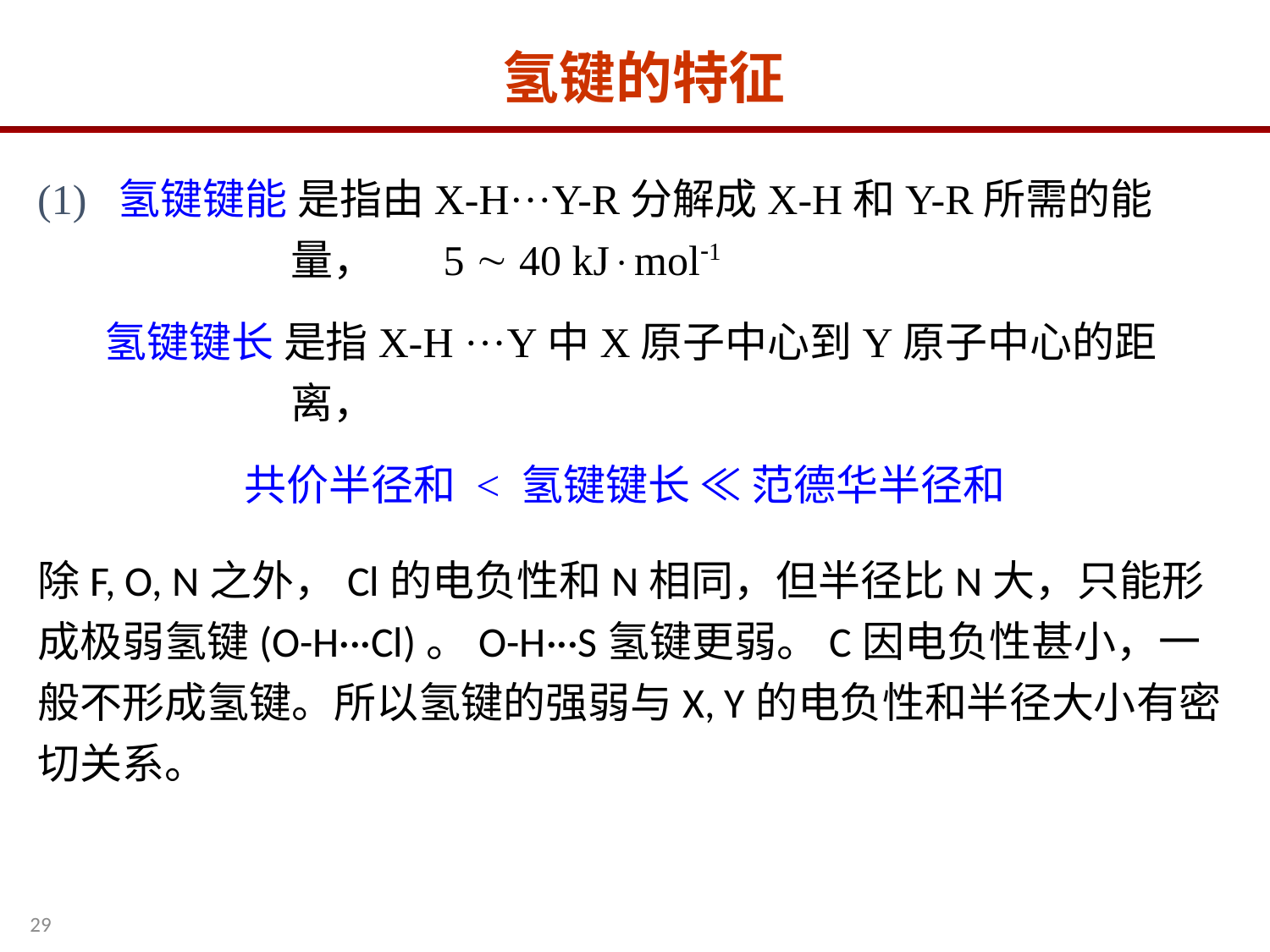

氢键的特征

(1)  氢键键能 是指由X-H···Y-R分解成X-H和Y-R所需的能量，      5 ∼ 40 kJ⋅mol−1
      氢键键长 是指X-H ···Y中X原子中心到Y原子中心的距离，
共价半径和 < 氢键键长 ≪ 范德华半径和
除F, O, N之外，Cl的电负性和N相同，但半径比N大，只能形成极弱氢键(O-H···Cl)。O-H···S氢键更弱。C因电负性甚小，一般不形成氢键。所以氢键的强弱与X, Y的电负性和半径大小有密切关系。
29